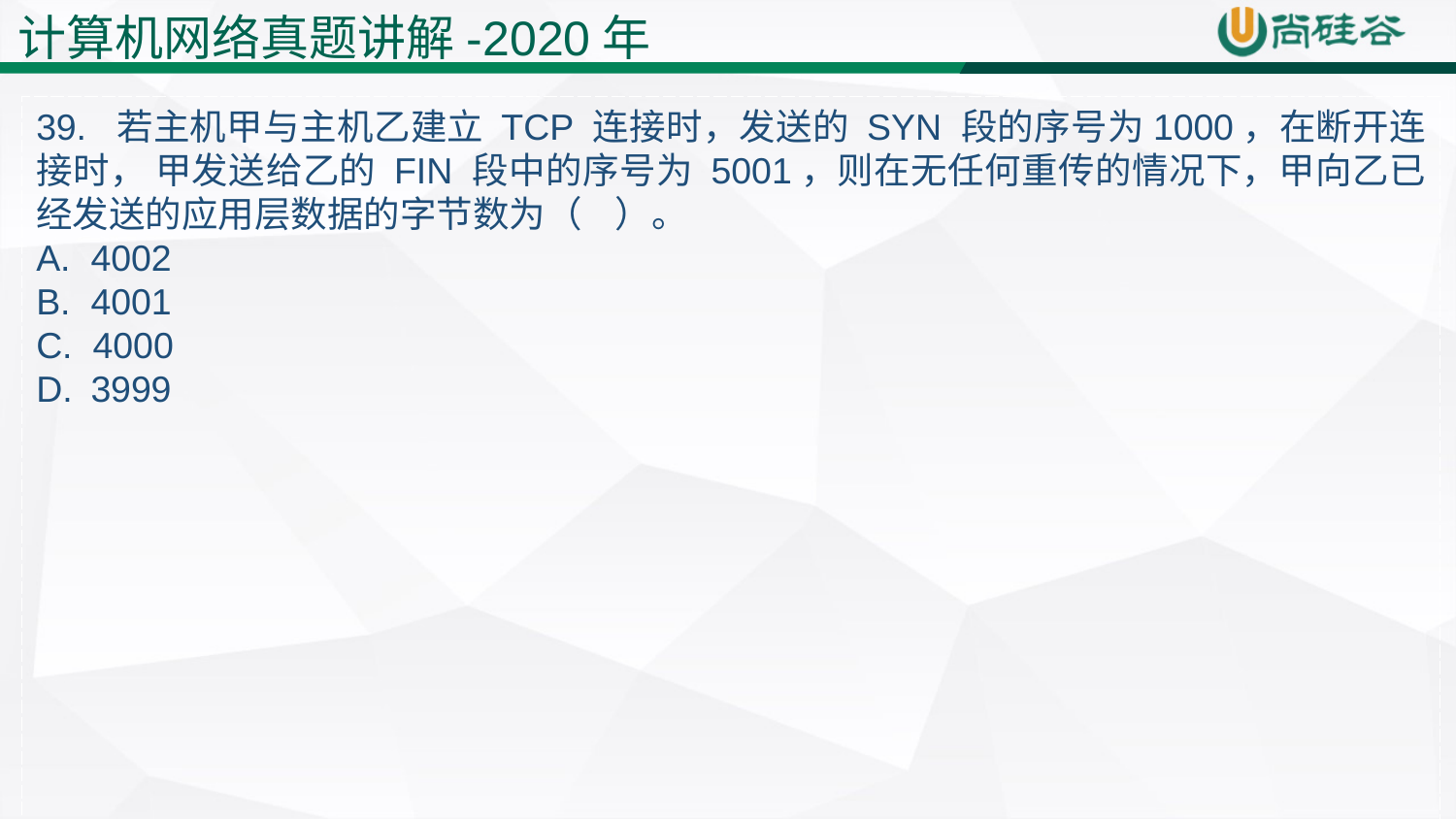

计算机网络真题讲解-2020年

39.  若主机甲与主机乙建立 TCP 连接时，发送的 SYN 段的序号为1000，在断开连接时， 甲发送给乙的 FIN 段中的序号为 5001，则在无任何重传的情况下，甲向乙已经发送的应用层数据的字节数为（    ）。
A.  4002
B.  4001
C.  4000
3999